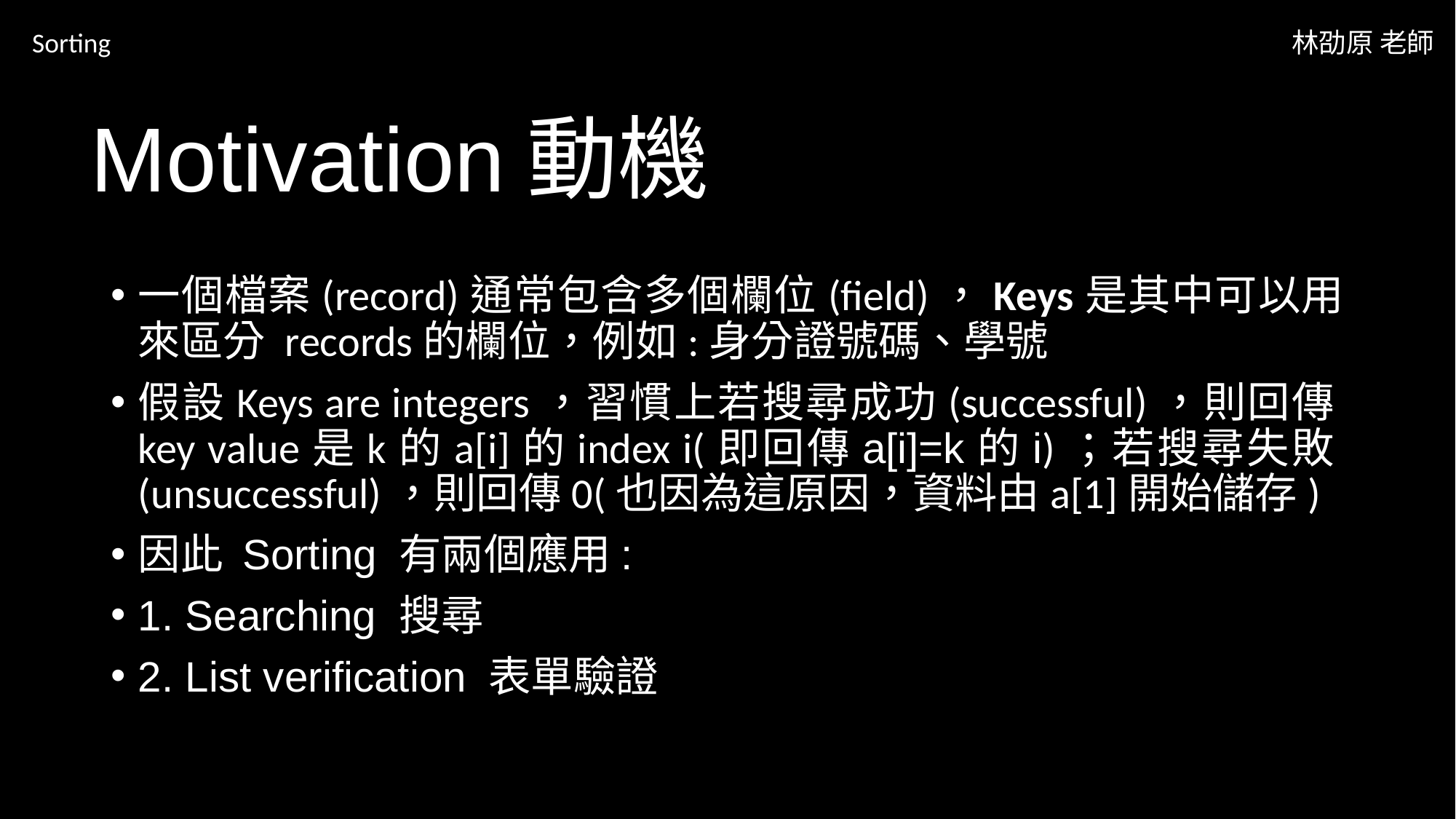

Sorting
林劭原 老師
# Motivation動機
一個檔案(record)通常包含多個欄位(field)，Keys是其中可以用來區分 records的欄位，例如:身分證號碼、學號
假設Keys are integers，習慣上若搜尋成功(successful)，則回傳key value是k的a[i]的index i(即回傳a[i]=k的i)；若搜尋失敗(unsuccessful)，則回傳0(也因為這原因，資料由a[1]開始儲存)
因此 Sorting 有兩個應用:
1. Searching 搜尋
2. List verification 表單驗證